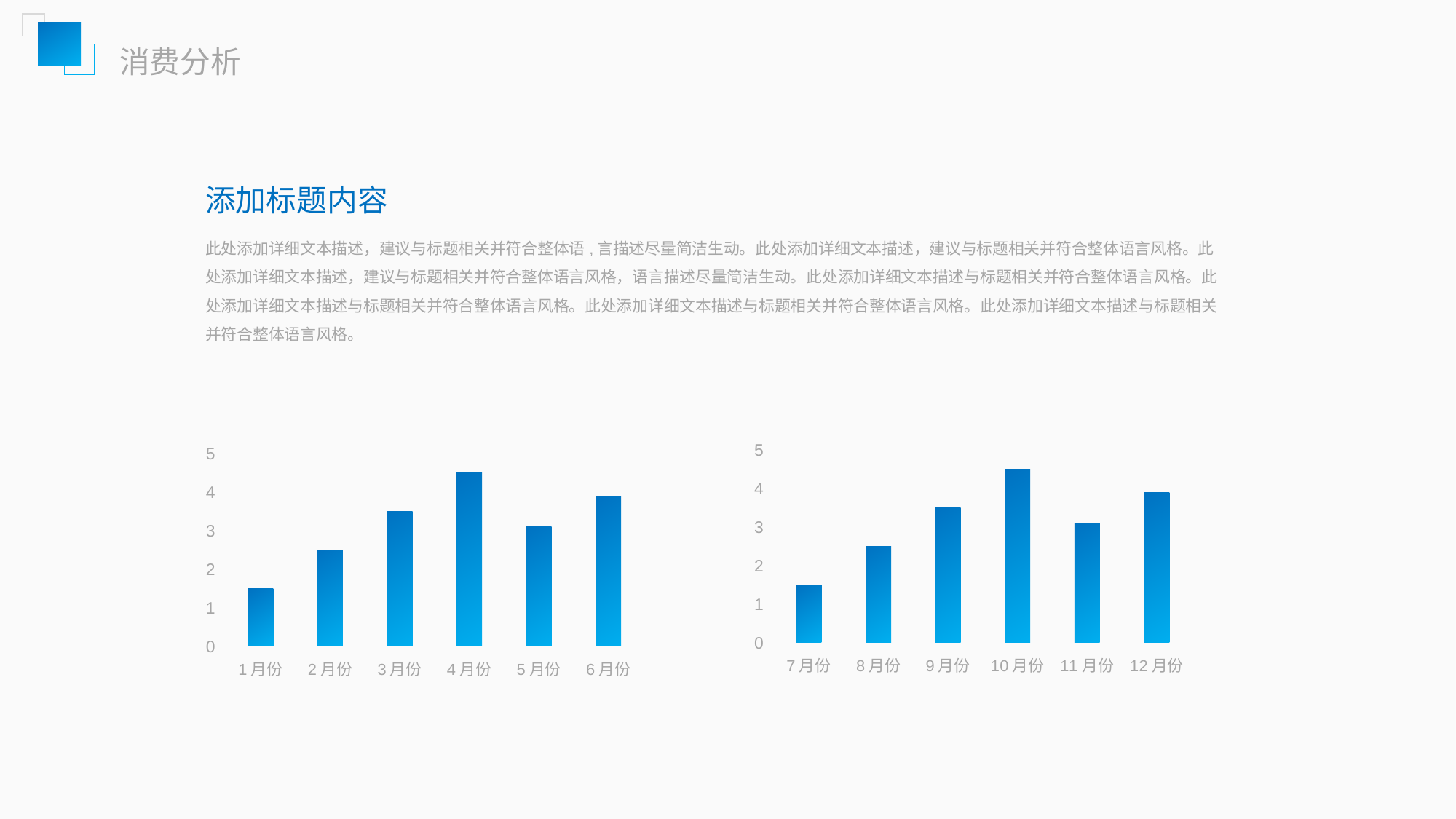

消费分析

添加标题内容
此处添加详细文本描述，建议与标题相关并符合整体语,言描述尽量简洁生动。此处添加详细文本描述，建议与标题相关并符合整体语言风格。此处添加详细文本描述，建议与标题相关并符合整体语言风格，语言描述尽量简洁生动。此处添加详细文本描述与标题相关并符合整体语言风格。此处添加详细文本描述与标题相关并符合整体语言风格。此处添加详细文本描述与标题相关并符合整体语言风格。此处添加详细文本描述与标题相关并符合整体语言风格。

### Chart

| Category | 系列 1 |
|---|---|
| 7月份 | 1.5 |
| 8月份 | 2.5 |
| 9月份 | 3.5 |
| 10月份 | 4.5 |
| 11月份 | 3.1 |
| 12月份 | 3.9 |

### Chart

| Category | 系列 1 |
|---|---|
| 1月份 | 1.5 |
| 2月份 | 2.5 |
| 3月份 | 3.5 |
| 4月份 | 4.5 |
| 5月份 | 3.1 |
| 6月份 | 3.9 |